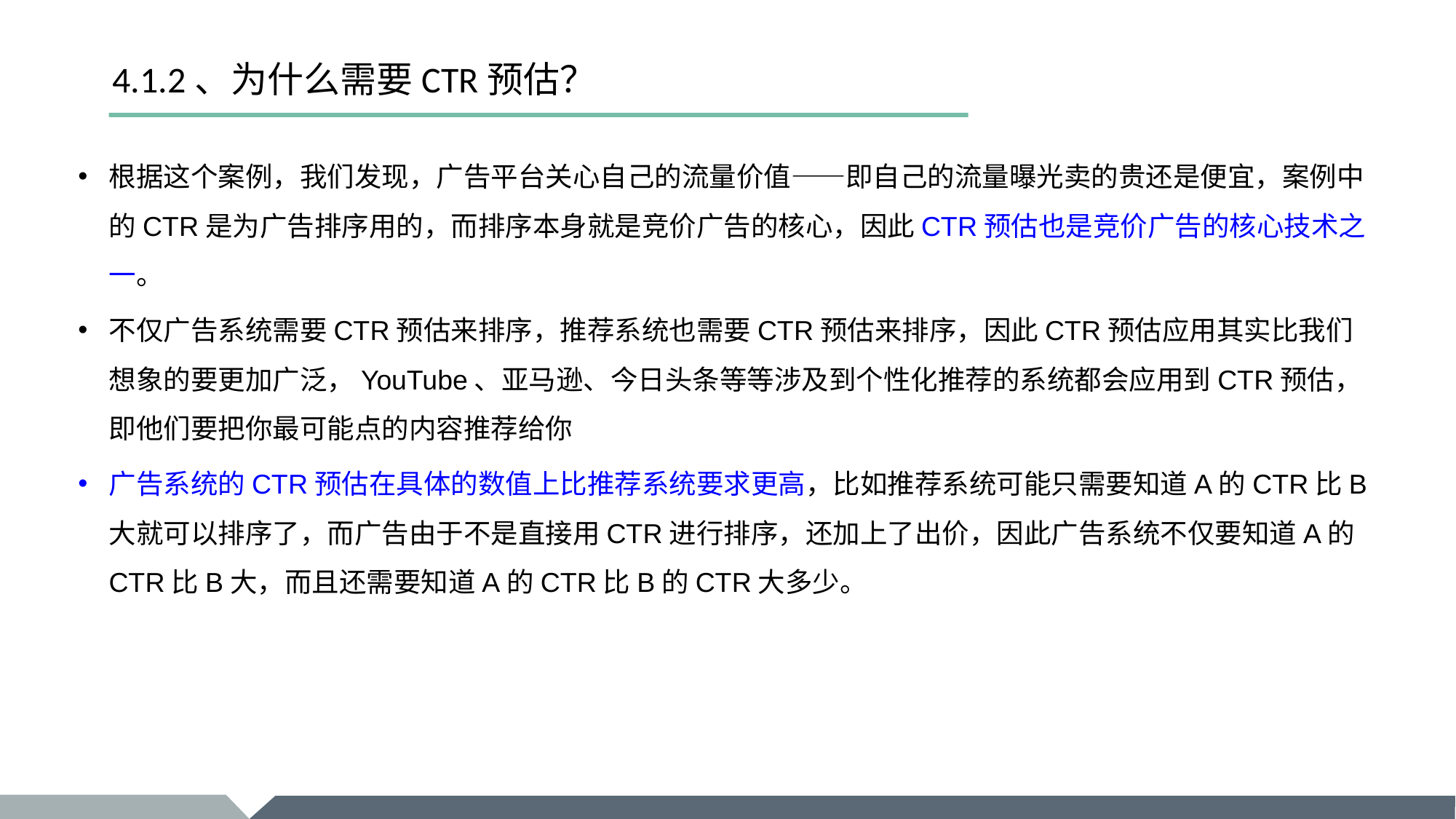

# 4.1.2、为什么需要CTR预估？
根据这个案例，我们发现，广告平台关心自己的流量价值——即自己的流量曝光卖的贵还是便宜，案例中的CTR是为广告排序用的，而排序本身就是竞价广告的核心，因此CTR预估也是竞价广告的核心技术之一。
不仅广告系统需要CTR预估来排序，推荐系统也需要CTR预估来排序，因此CTR预估应用其实比我们想象的要更加广泛，YouTube、亚马逊、今日头条等等涉及到个性化推荐的系统都会应用到CTR预估，即他们要把你最可能点的内容推荐给你
广告系统的CTR预估在具体的数值上比推荐系统要求更高，比如推荐系统可能只需要知道A的CTR比B大就可以排序了，而广告由于不是直接用CTR进行排序，还加上了出价，因此广告系统不仅要知道A的CTR比B大，而且还需要知道A的CTR比B的CTR大多少。